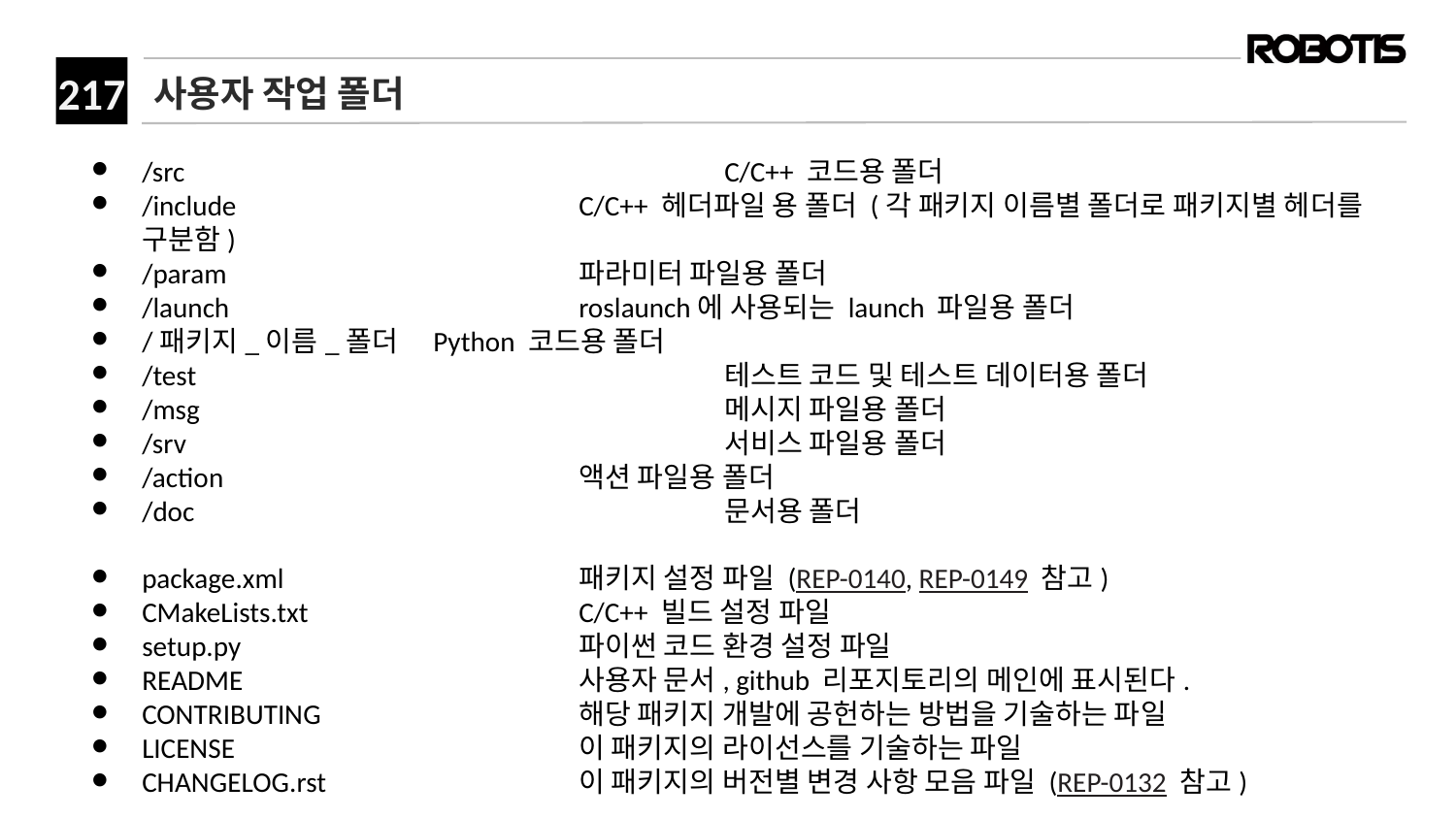

# 사용자 작업 폴더
﻿/src 				C/C++ 코드용 폴더
/include 			C/C++ 헤더파일 용 폴더 (각 패키지 이름별 폴더로 패키지별 헤더를 구분함)
/param 			파라미터 파일용 폴더
/launch 			roslaunch에 사용되는 launch 파일용 폴더
/패키지_이름_폴더 	Python 코드용 폴더
/test	 			테스트 코드 및 테스트 데이터용 폴더
/msg 				메시지 파일용 폴더
/srv 				서비스 파일용 폴더
/action 			액션 파일용 폴더
/doc 				문서용 폴더
package.xml 		패키지 설정 파일 (REP-0140, REP-0149 참고)
CMakeLists.txt 		C/C++ 빌드 설정 파일
setup.py 			파이썬 코드 환경 설정 파일
README 			사용자 문서, github 리포지토리의 메인에 표시된다.
CONTRIBUTING 		해당 패키지 개발에 공헌하는 방법을 기술하는 파일
LICENSE 			이 패키지의 라이선스를 기술하는 파일
CHANGELOG.rst 		이 패키지의 버전별 변경 사항 모음 파일 (REP-0132 참고)